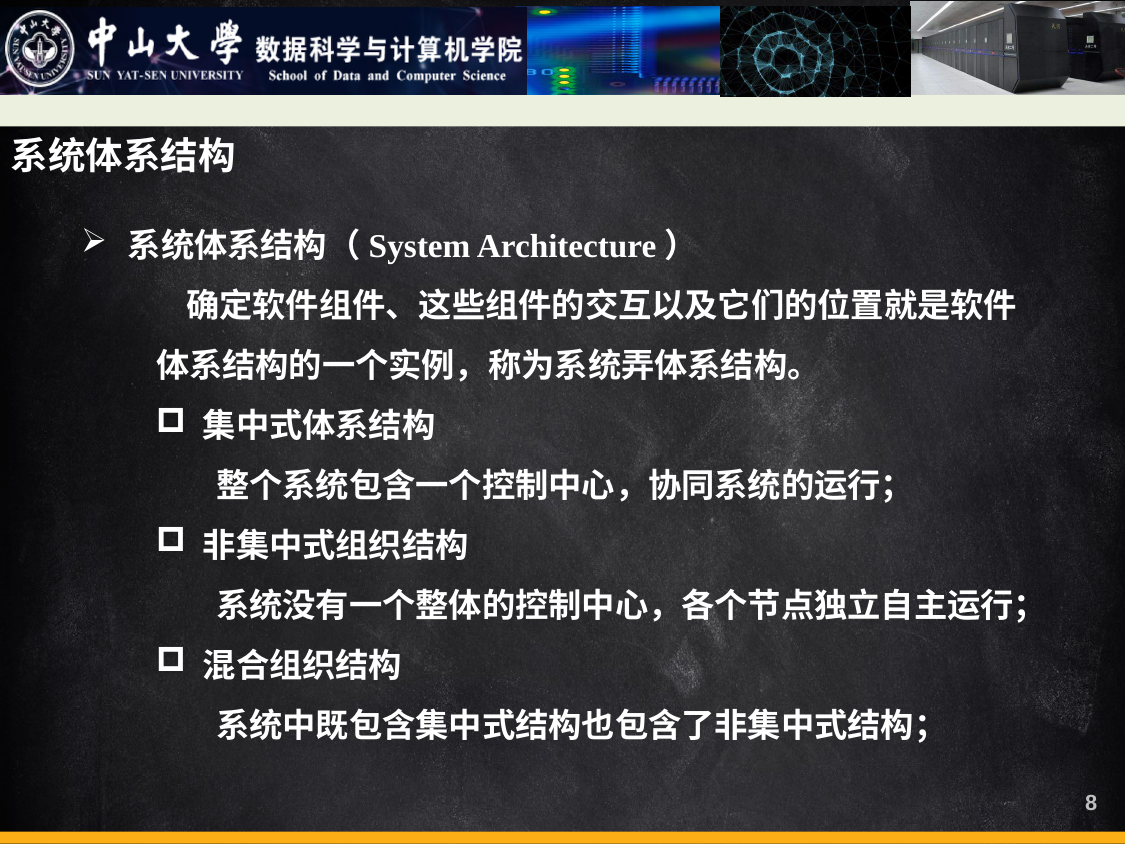

系统体系结构
系统体系结构（System Architecture）
   确定软件组件、这些组件的交互以及它们的位置就是软件体系结构的一个实例，称为系统弄体系结构。
集中式体系结构
       整个系统包含一个控制中心，协同系统的运行；
非集中式组织结构
       系统没有一个整体的控制中心，各个节点独立自主运行；
混合组织结构
       系统中既包含集中式结构也包含了非集中式结构；